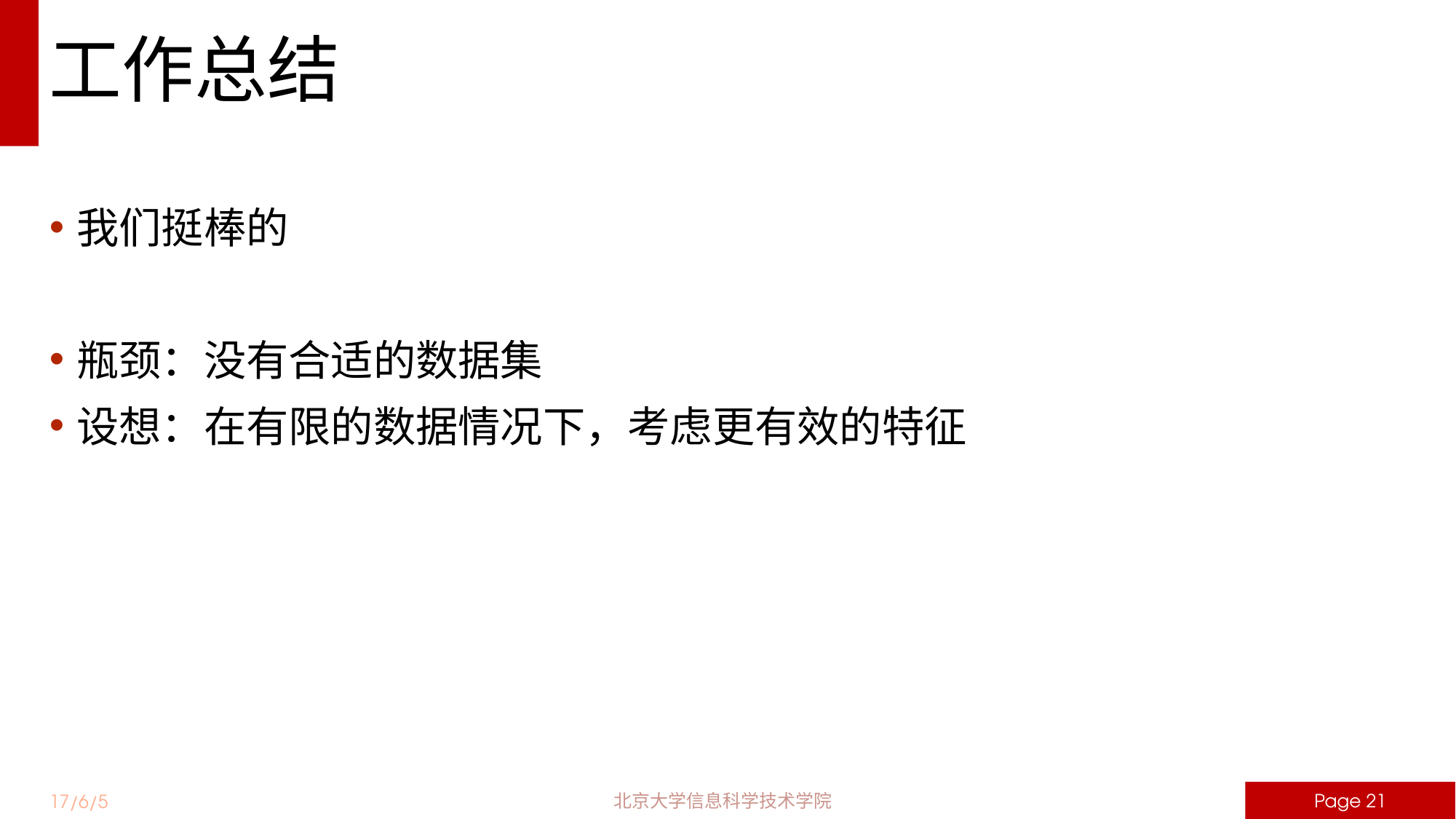

# 工作总结
我们挺棒的

瓶颈：没有合适的数据集
设想：在有限的数据情况下，考虑更有效的特征
Page 21
北京大学信息科学技术学院
17/6/5